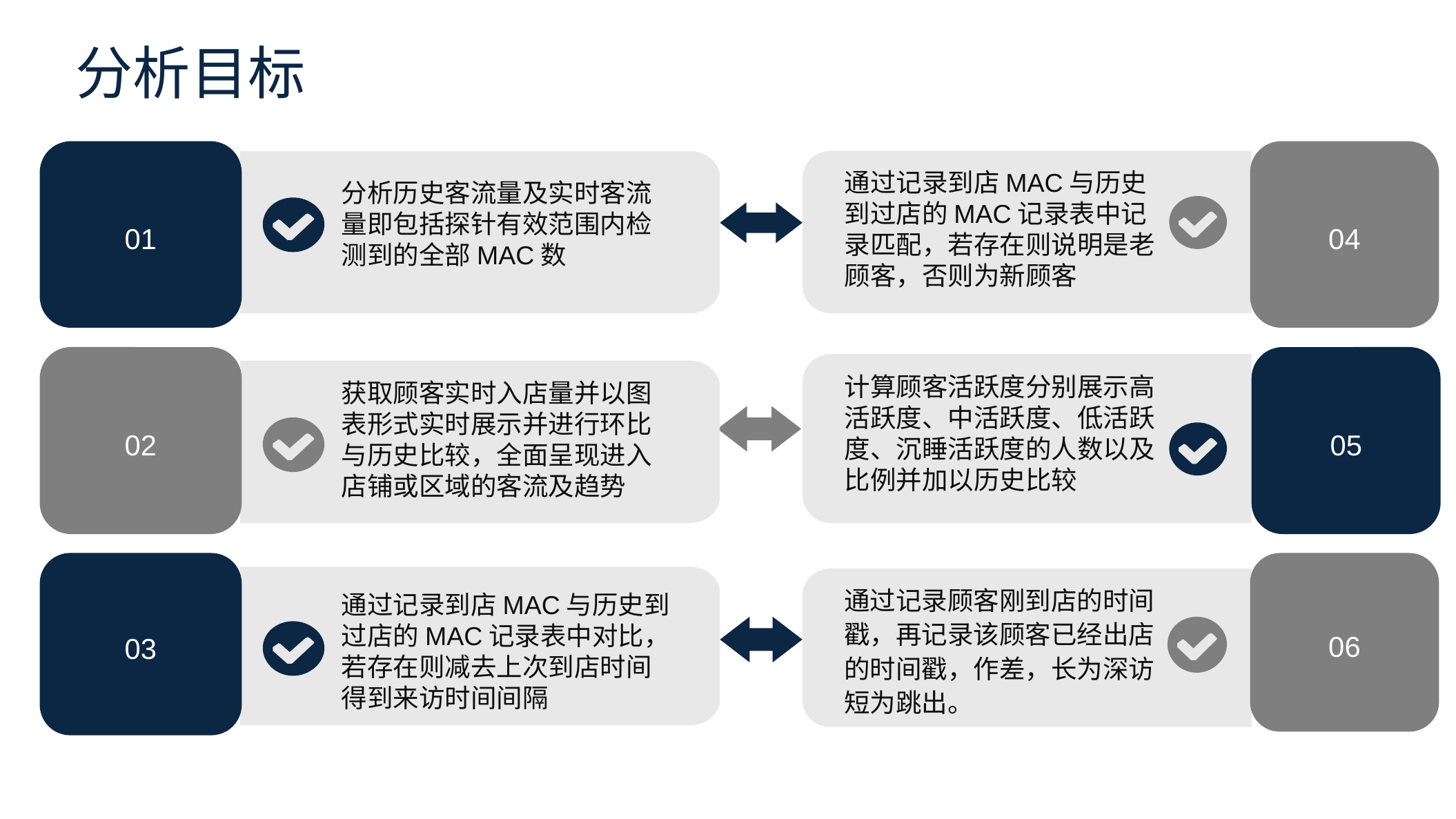

分析目标
01

分析历史客流量及实时客流量即包括探针有效范围内检测到的全部MAC数

02

获取顾客实时入店量并以图表形式实时展示并进行环比与历史比较，全面呈现进入店铺或区域的客流及趋势

03

通过记录到店MAC与历史到过店的MAC记录表中对比，若存在则减去上次到店时间得到来访时间间隔

04

通过记录到店MAC与历史到过店的MAC记录表中记录匹配，若存在则说明是老顾客，否则为新顾客

05

计算顾客活跃度分别展示高活跃度、中活跃度、低活跃度、沉睡活跃度的人数以及比例并加以历史比较

06

通过记录顾客刚到店的时间戳，再记录该顾客已经出店的时间戳，作差，长为深访
短为跳出。